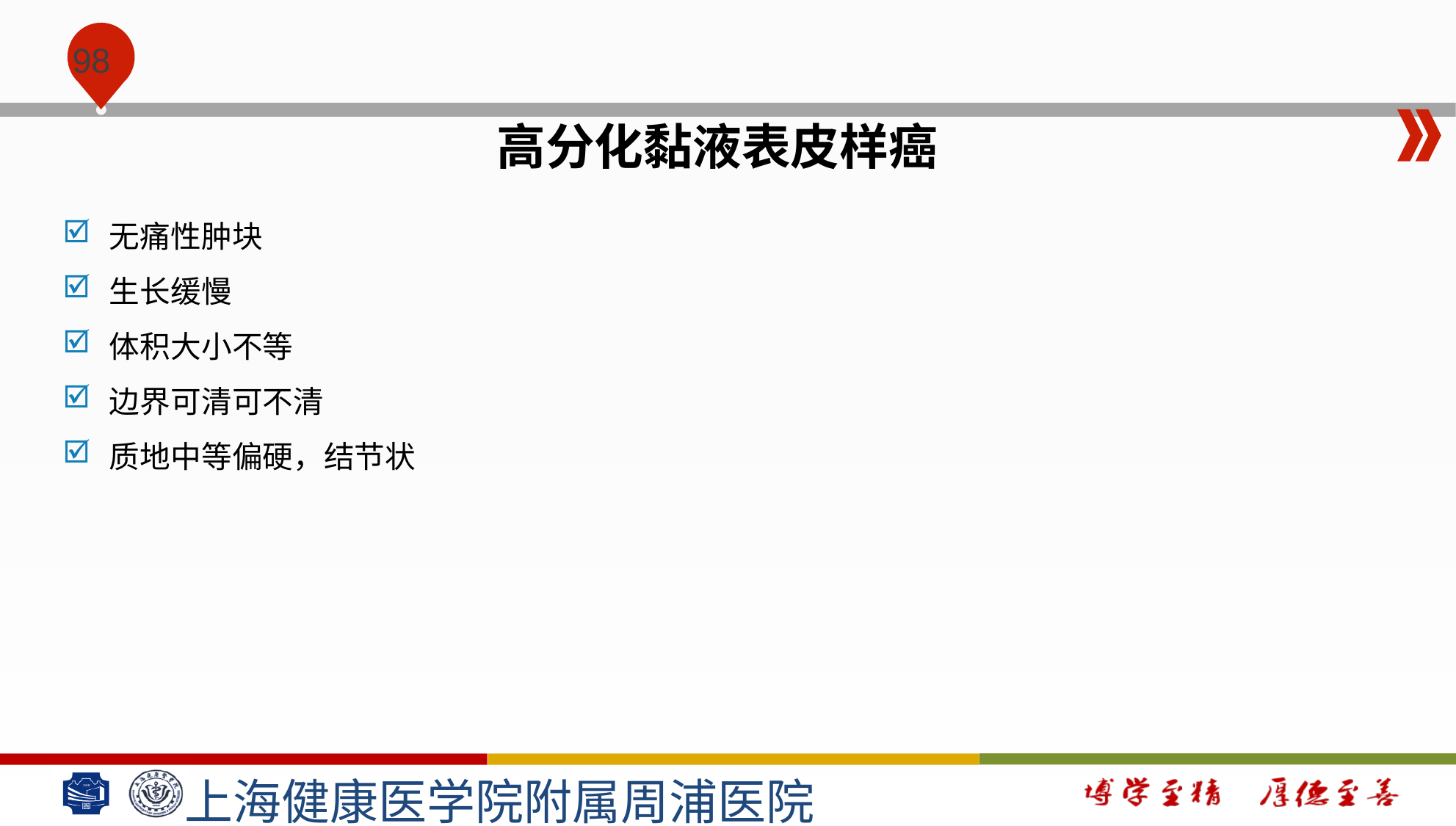

#

高分化黏液表皮样癌
无痛性肿块
生长缓慢
体积大小不等
边界可清可不清
质地中等偏硬，结节状